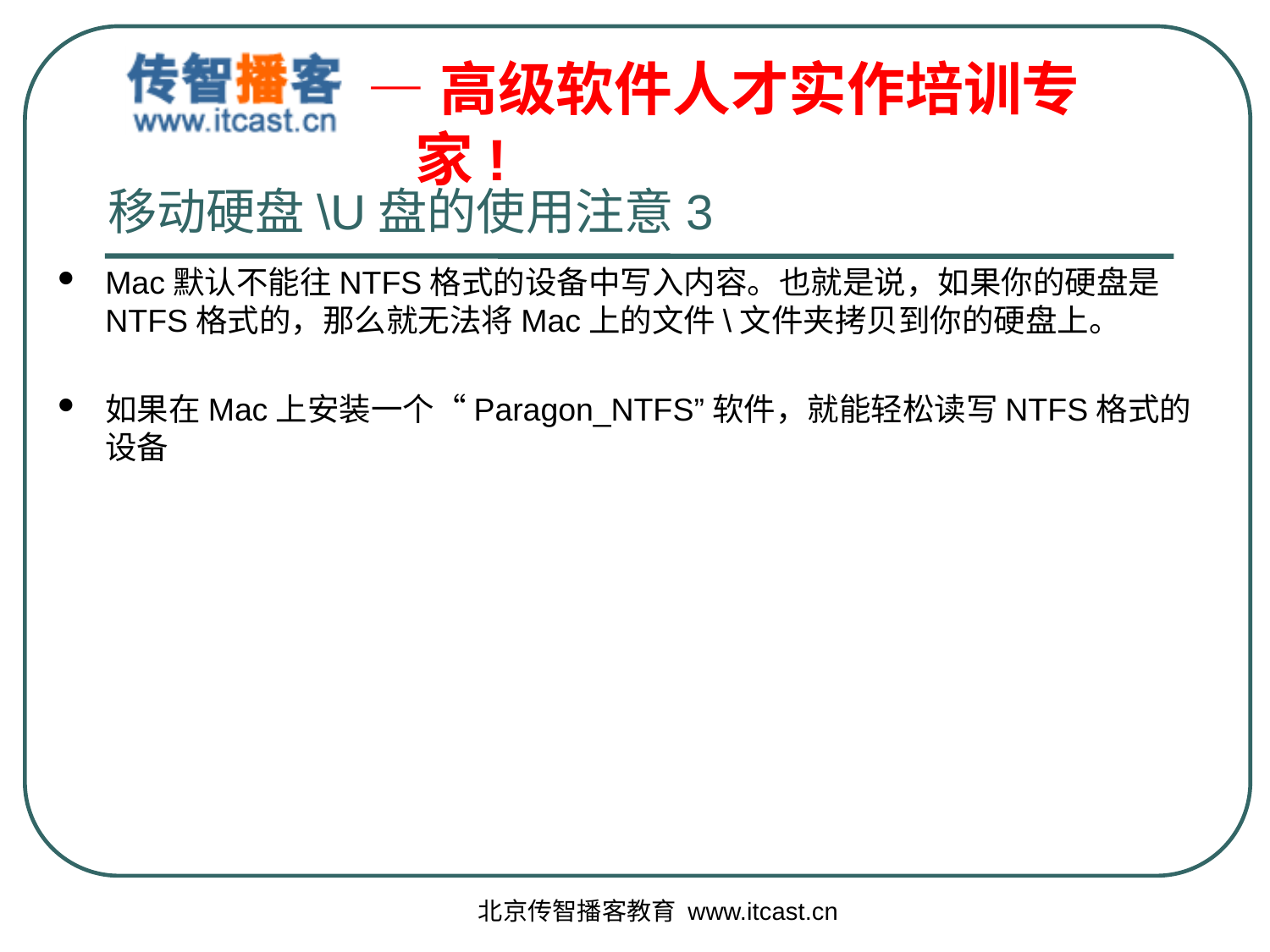

# 移动硬盘\U盘的使用注意3
Mac默认不能往NTFS格式的设备中写入内容。也就是说，如果你的硬盘是NTFS格式的，那么就无法将Mac上的文件\文件夹拷贝到你的硬盘上。

如果在Mac上安装一个“Paragon_NTFS”软件，就能轻松读写NTFS格式的设备
北京传智播客教育 www.itcast.cn